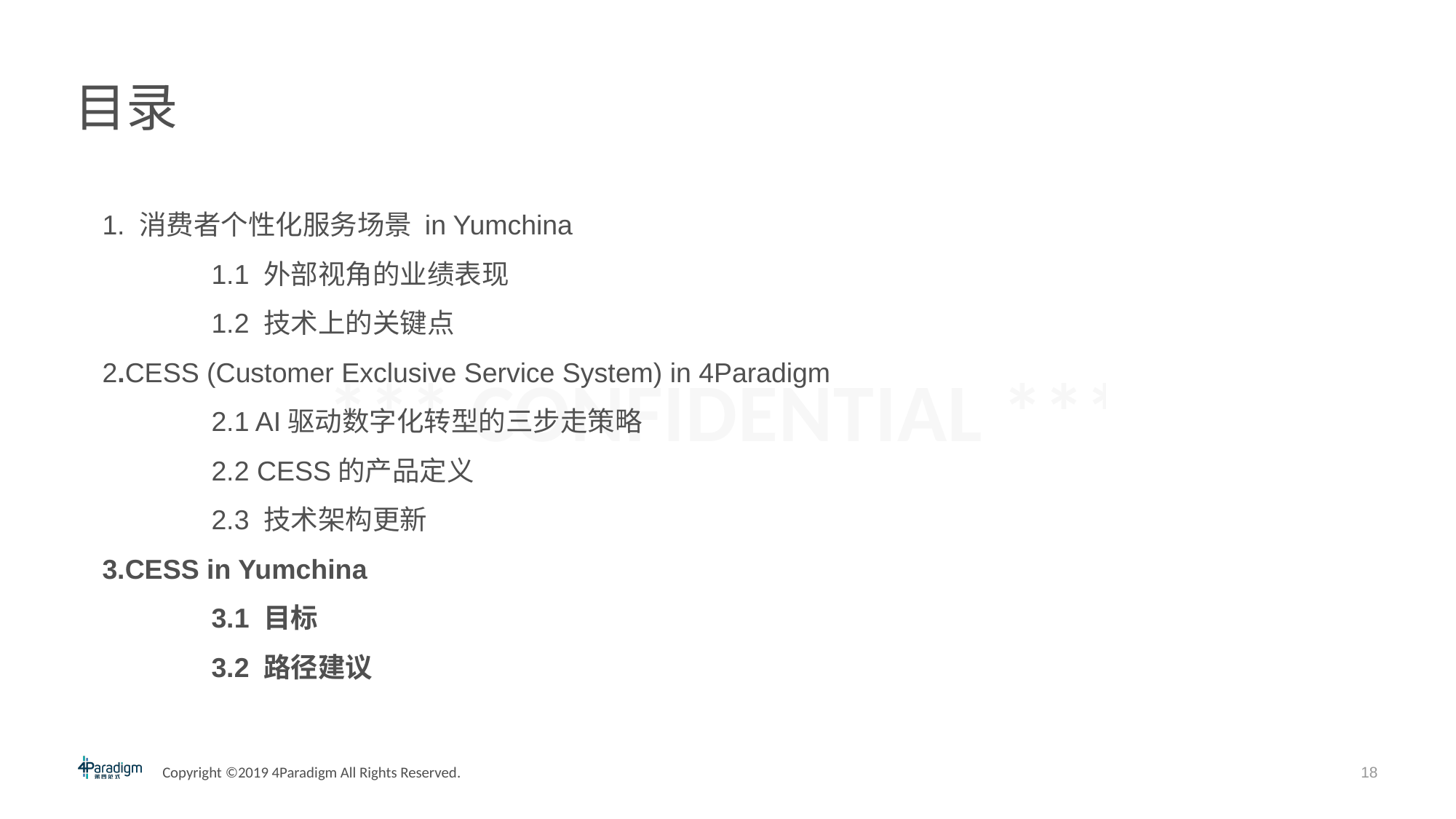

# 目录
1. 消费者个性化服务场景 in Yumchina
	1.1 外部视角的业绩表现
	1.2 技术上的关键点
2.CESS (Customer Exclusive Service System) in 4Paradigm
	2.1 AI驱动数字化转型的三步走策略
	2.2 CESS的产品定义
	2.3 技术架构更新
3.CESS in Yumchina
	3.1 目标
	3.2 路径建议

18